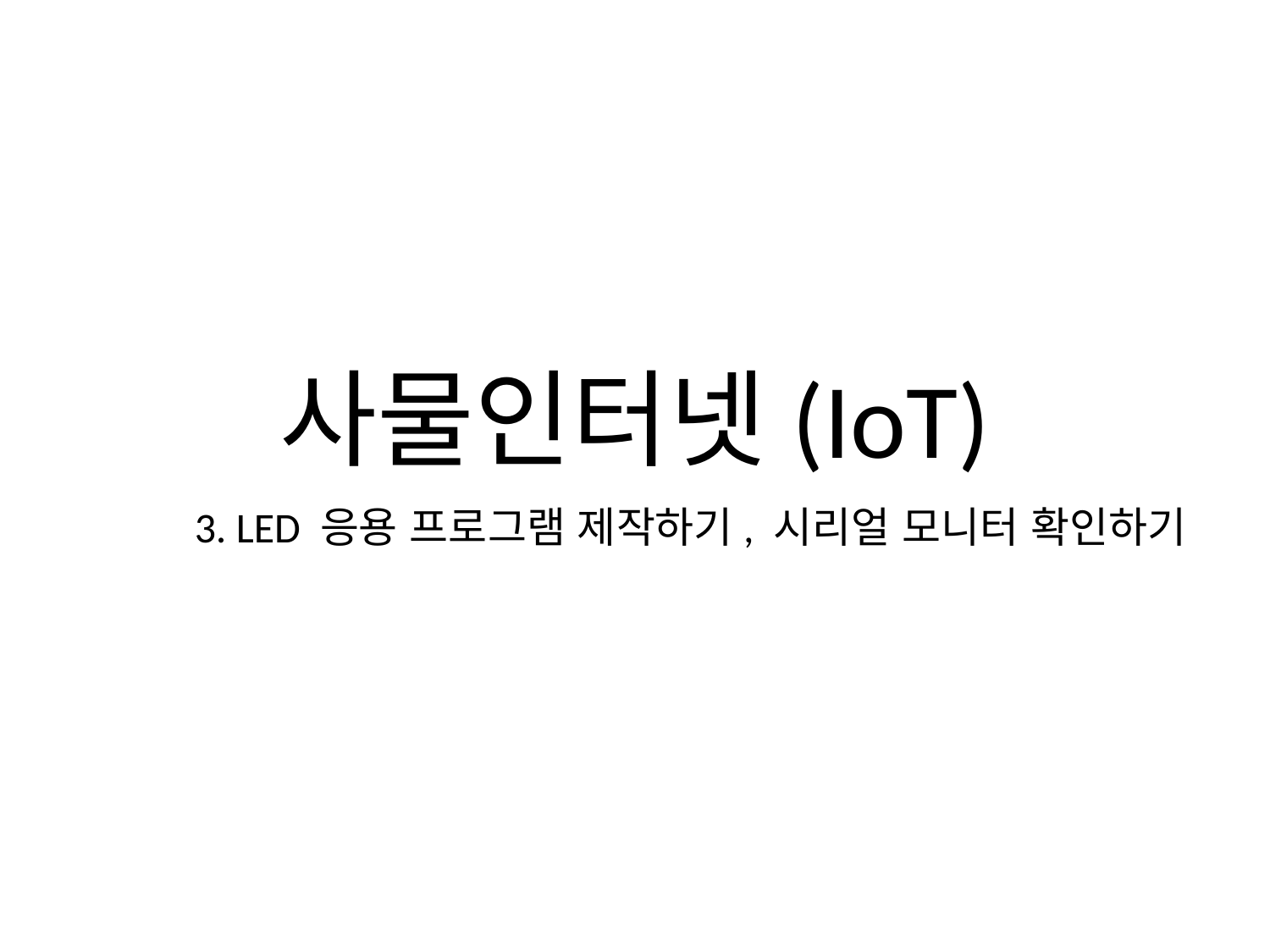

# 사물인터넷(IoT)
3. LED 응용 프로그램 제작하기, 시리얼 모니터 확인하기